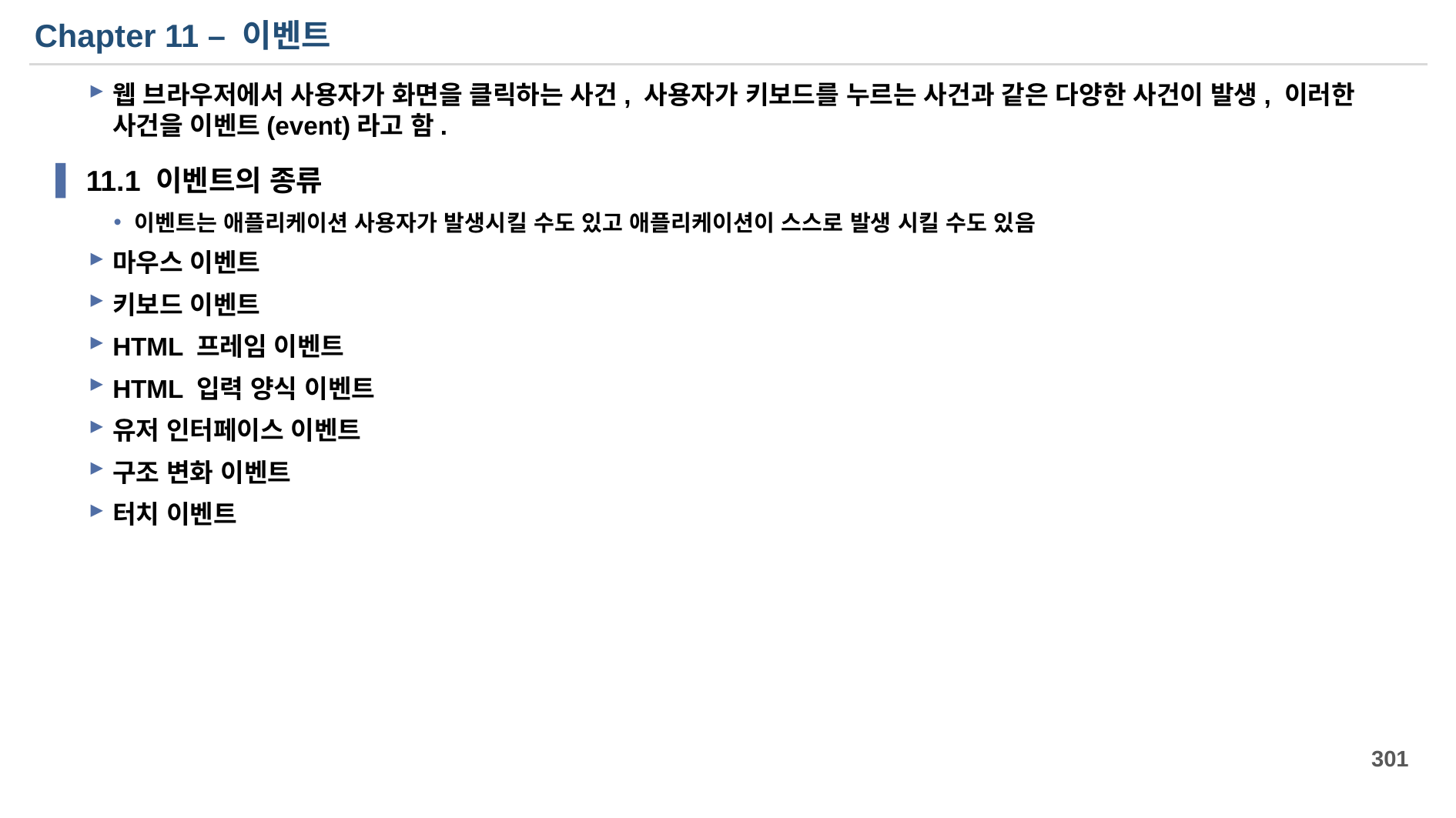

# Chapter 11 – 이벤트
웹 브라우저에서 사용자가 화면을 클릭하는 사건, 사용자가 키보드를 누르는 사건과 같은 다양한 사건이 발생, 이러한 사건을 이벤트(event)라고 함.
11.1 이벤트의 종류
이벤트는 애플리케이션 사용자가 발생시킬 수도 있고 애플리케이션이 스스로 발생 시킬 수도 있음
마우스 이벤트
키보드 이벤트
HTML 프레임 이벤트
HTML 입력 양식 이벤트
유저 인터페이스 이벤트
구조 변화 이벤트
터치 이벤트

301